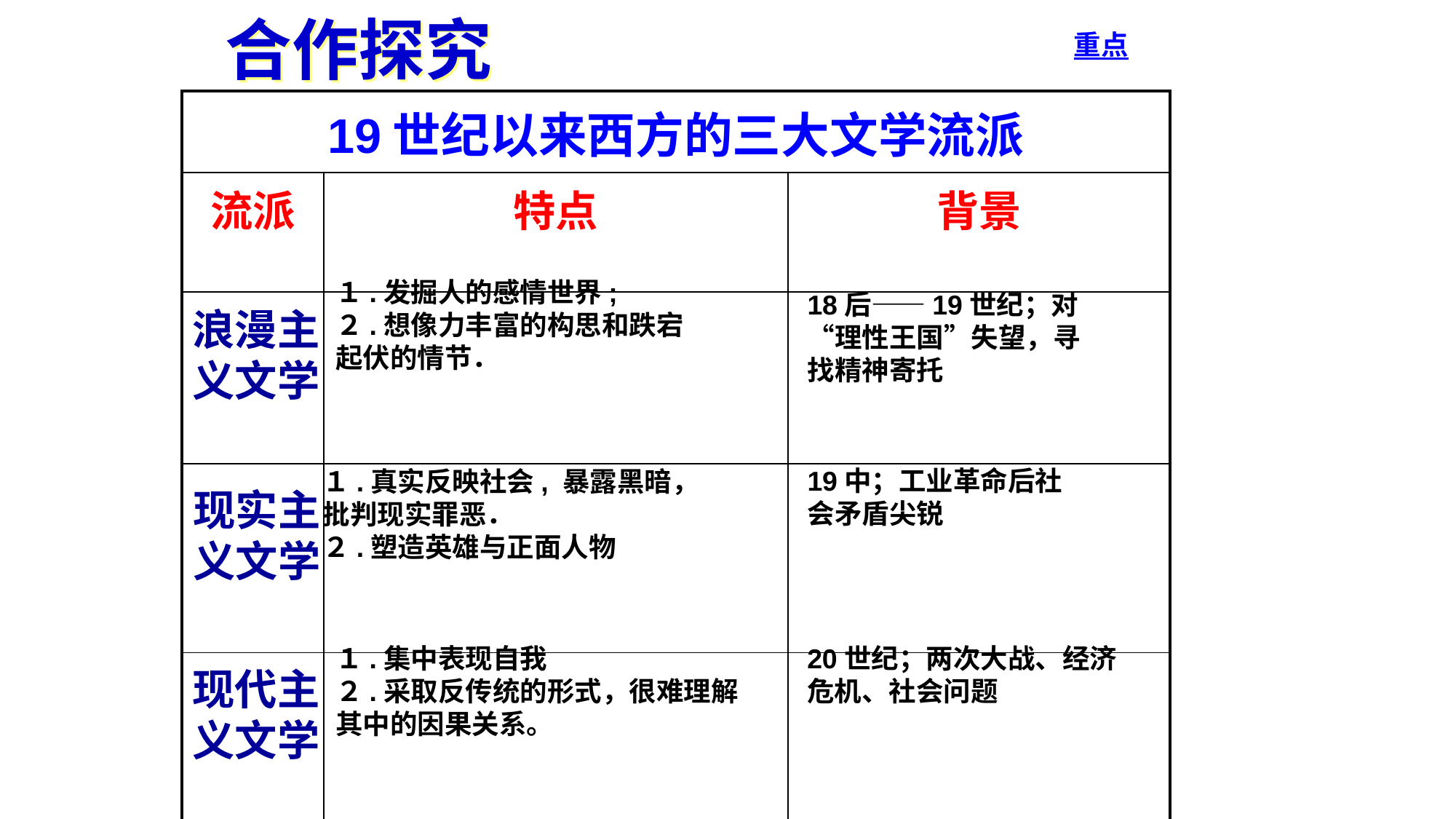

合作探究
重点
| 19世纪以来西方的三大文学流派 |  |  |
| --- | --- | --- |
| 流派 | 特点 | 背景 |
|  |  |  |
|  |  |  |
|  |  |  |
１.发掘人的感情世界;
２.想像力丰富的构思和跌宕起伏的情节．

18后——19世纪；对“理性王国”失望，寻找精神寄托
浪漫主义文学
19中；工业革命后社会矛盾尖锐

１.真实反映社会, 暴露黑暗，批判现实罪恶．
２.塑造英雄与正面人物
现实主义文学

１.集中表现自我
２.采取反传统的形式，很难理解其中的因果关系。

20世纪；两次大战、经济危机、社会问题

现代主义文学